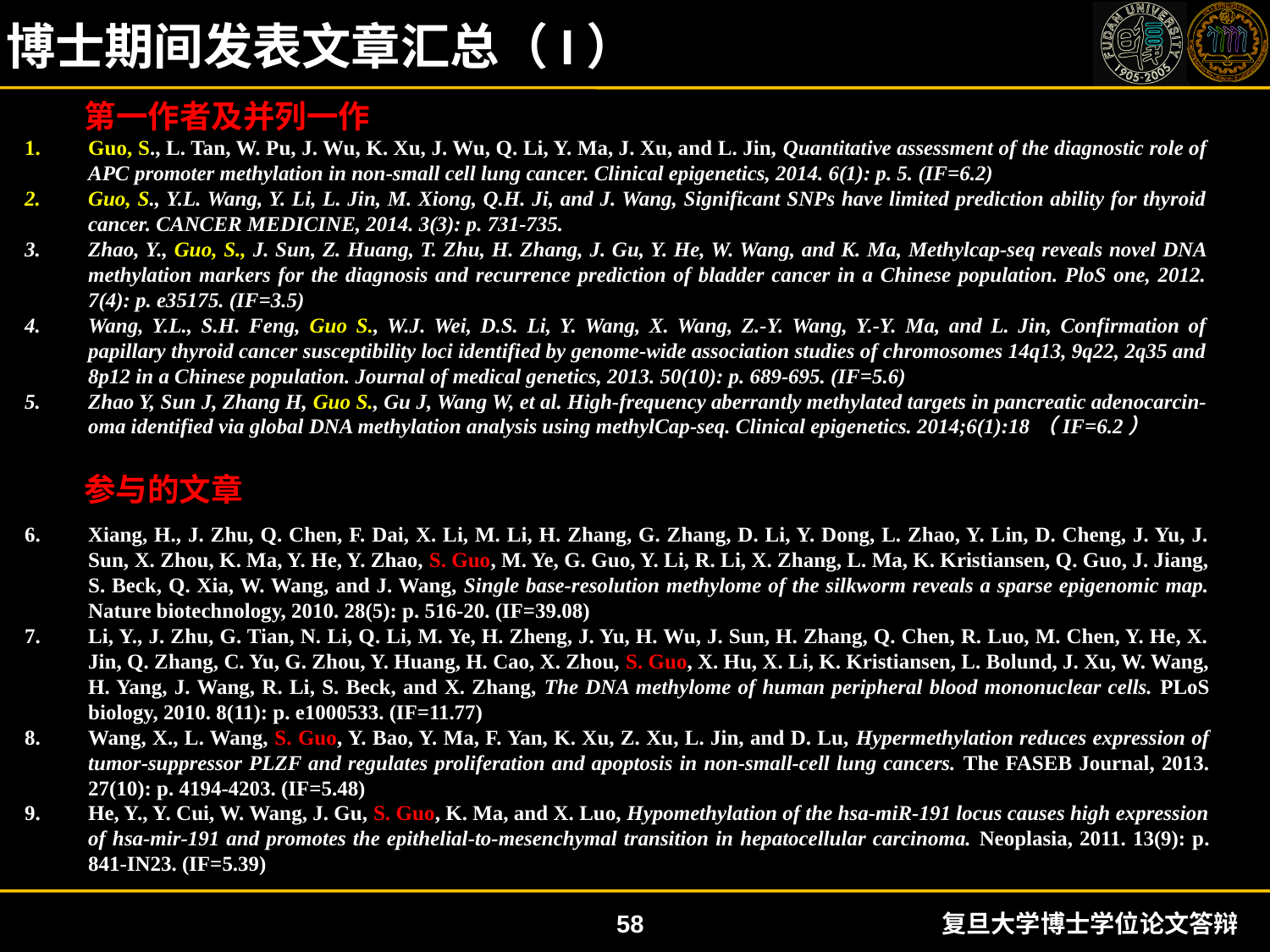

博士期间发表文章汇总（I）
第一作者及并列一作
Guo, S., L. Tan, W. Pu, J. Wu, K. Xu, J. Wu, Q. Li, Y. Ma, J. Xu, and L. Jin, Quantitative assessment of the diagnostic role of APC promoter methylation in non-small cell lung cancer. Clinical epigenetics, 2014. 6(1): p. 5. (IF=6.2)
Guo, S., Y.L. Wang, Y. Li, L. Jin, M. Xiong, Q.H. Ji, and J. Wang, Significant SNPs have limited prediction ability for thyroid cancer. CANCER MEDICINE, 2014. 3(3): p. 731-735.
Zhao, Y., Guo, S., J. Sun, Z. Huang, T. Zhu, H. Zhang, J. Gu, Y. He, W. Wang, and K. Ma, Methylcap-seq reveals novel DNA methylation markers for the diagnosis and recurrence prediction of bladder cancer in a Chinese population. PloS one, 2012. 7(4): p. e35175. (IF=3.5)
Wang, Y.L., S.H. Feng, Guo S., W.J. Wei, D.S. Li, Y. Wang, X. Wang, Z.-Y. Wang, Y.-Y. Ma, and L. Jin, Confirmation of papillary thyroid cancer susceptibility loci identified by genome-wide association studies of chromosomes 14q13, 9q22, 2q35 and 8p12 in a Chinese population. Journal of medical genetics, 2013. 50(10): p. 689-695. (IF=5.6)
Zhao Y, Sun J, Zhang H, Guo S., Gu J, Wang W, et al. High-frequency aberrantly methylated targets in pancreatic adenocarcin-oma identified via global DNA methylation analysis using methylCap-seq. Clinical epigenetics. 2014;6(1):18（IF=6.2）

参与的文章
6.	Xiang, H., J. Zhu, Q. Chen, F. Dai, X. Li, M. Li, H. Zhang, G. Zhang, D. Li, Y. Dong, L. Zhao, Y. Lin, D. Cheng, J. Yu, J. Sun, X. Zhou, K. Ma, Y. He, Y. Zhao, S. Guo, M. Ye, G. Guo, Y. Li, R. Li, X. Zhang, L. Ma, K. Kristiansen, Q. Guo, J. Jiang, S. Beck, Q. Xia, W. Wang, and J. Wang, Single base-resolution methylome of the silkworm reveals a sparse epigenomic map. Nature biotechnology, 2010. 28(5): p. 516-20. (IF=39.08)
7.	Li, Y., J. Zhu, G. Tian, N. Li, Q. Li, M. Ye, H. Zheng, J. Yu, H. Wu, J. Sun, H. Zhang, Q. Chen, R. Luo, M. Chen, Y. He, X. Jin, Q. Zhang, C. Yu, G. Zhou, Y. Huang, H. Cao, X. Zhou, S. Guo, X. Hu, X. Li, K. Kristiansen, L. Bolund, J. Xu, W. Wang, H. Yang, J. Wang, R. Li, S. Beck, and X. Zhang, The DNA methylome of human peripheral blood mononuclear cells. PLoS biology, 2010. 8(11): p. e1000533. (IF=11.77)
8.	Wang, X., L. Wang, S. Guo, Y. Bao, Y. Ma, F. Yan, K. Xu, Z. Xu, L. Jin, and D. Lu, Hypermethylation reduces expression of tumor-suppressor PLZF and regulates proliferation and apoptosis in non-small-cell lung cancers. The FASEB Journal, 2013. 27(10): p. 4194-4203. (IF=5.48)
9.	He, Y., Y. Cui, W. Wang, J. Gu, S. Guo, K. Ma, and X. Luo, Hypomethylation of the hsa-miR-191 locus causes high expression of hsa-mir-191 and promotes the epithelial-to-mesenchymal transition in hepatocellular carcinoma. Neoplasia, 2011. 13(9): p. 841-IN23. (IF=5.39)
58
复旦大学博士学位论文答辩